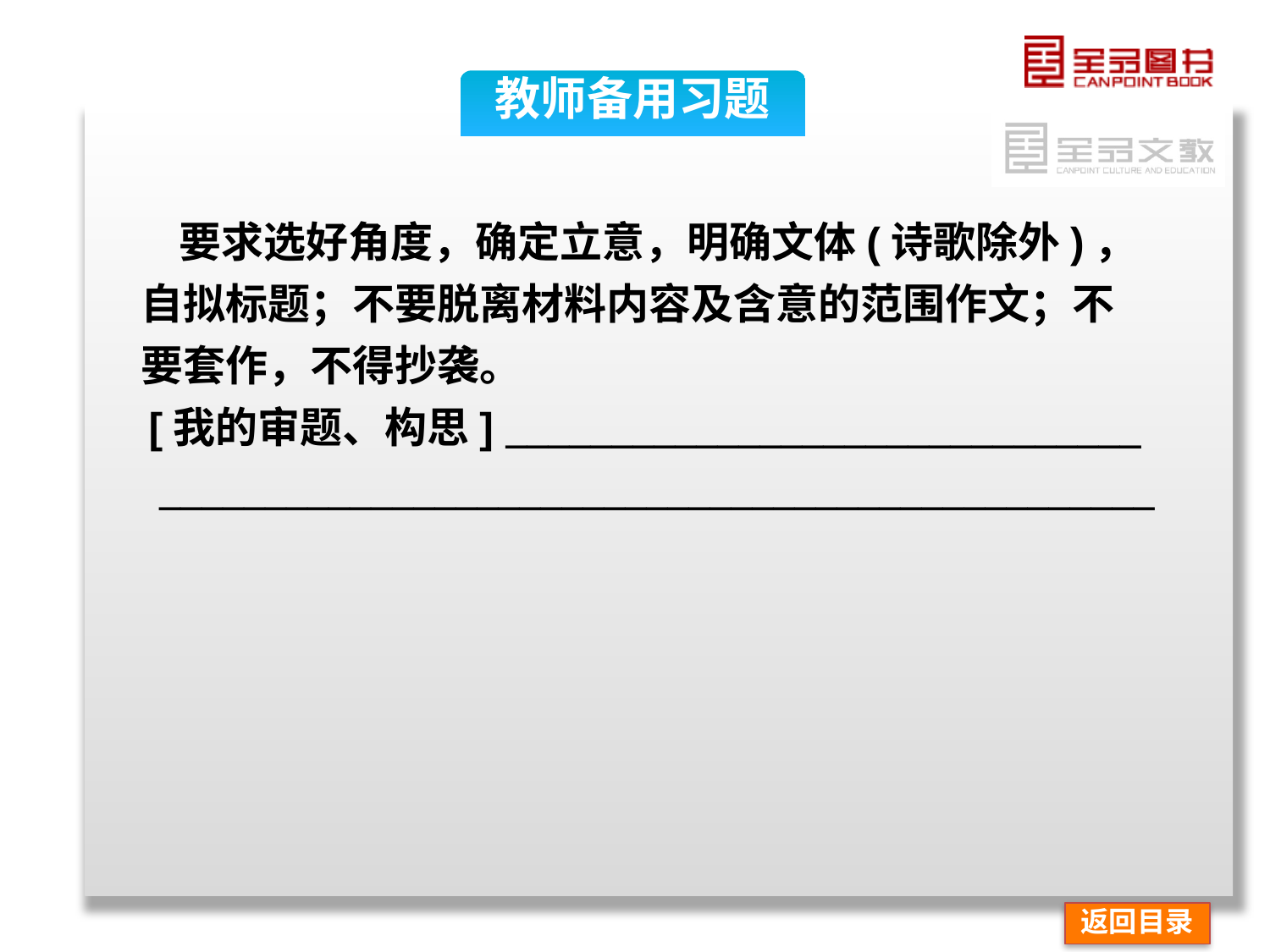

教师备用习题
      要求选好角度，确定立意，明确文体(诗歌除外)，
  自拟标题；不要脱离材料内容及含意的范围作文；不
  要套作，不得抄袭。
[我的审题、构思] ______________________________
 _______________________________________________

返回目录